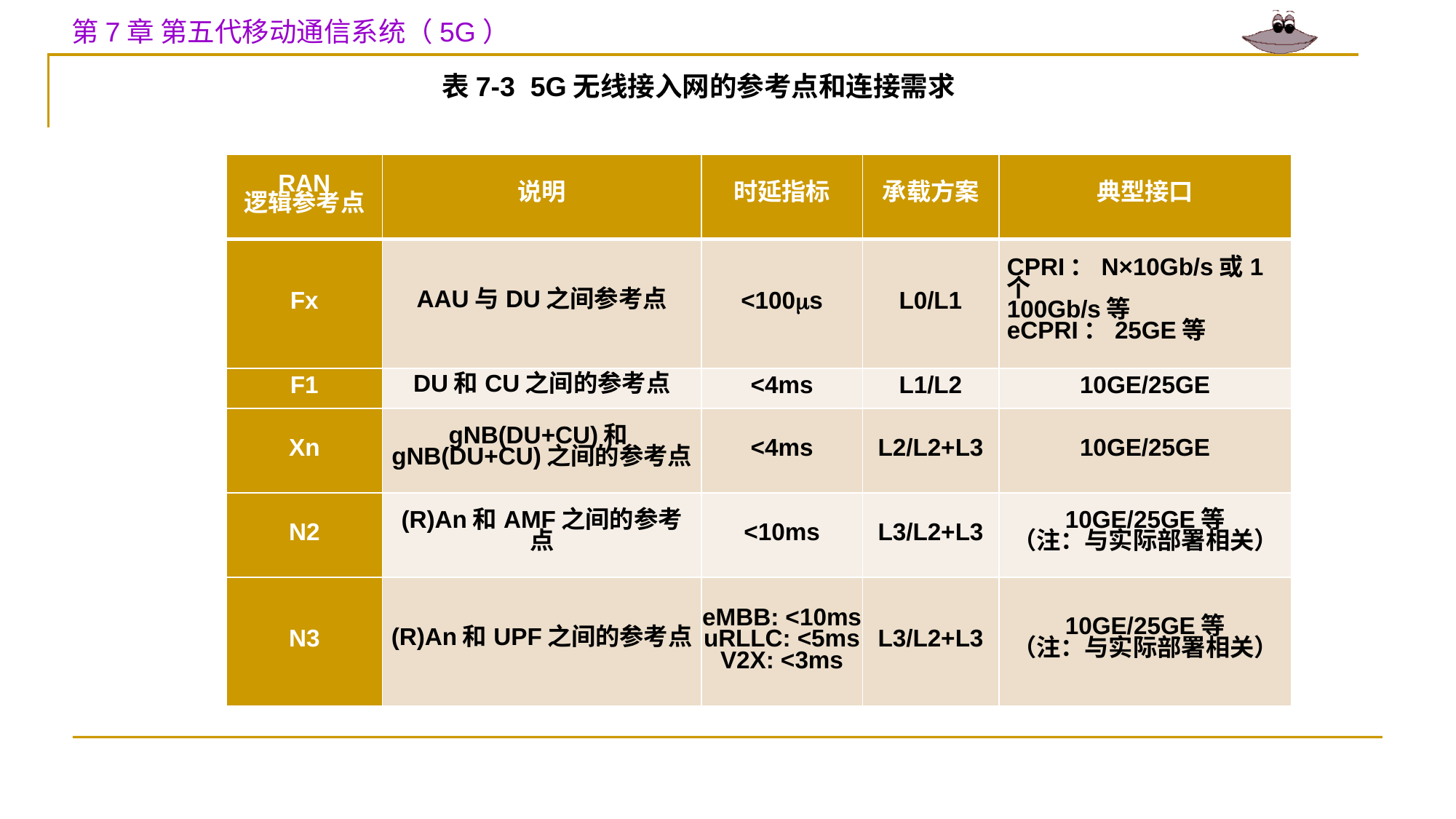

表7-3  5G无线接入网的参考点和连接需求
| RAN 逻辑参考点 | 说明 | 时延指标 | 承载方案 | 典型接口 |
| --- | --- | --- | --- | --- |
| Fx | AAU与DU之间参考点 | <100μs | L0/L1 | CPRI：N×10Gb/s或1个 100Gb/s等 eCPRI：25GE等 |
| F1 | DU和CU之间的参考点 | <4ms | L1/L2 | 10GE/25GE |
| Xn | gNB(DU+CU)和gNB(DU+CU)之间的参考点 | <4ms | L2/L2+L3 | 10GE/25GE |
| N2 | (R)An和AMF之间的参考点 | <10ms | L3/L2+L3 | 10GE/25GE等 （注：与实际部署相关） |
| N3 | (R)An和UPF之间的参考点 | eMBB: <10ms uRLLC: <5ms V2X: <3ms | L3/L2+L3 | 10GE/25GE等 （注：与实际部署相关） |